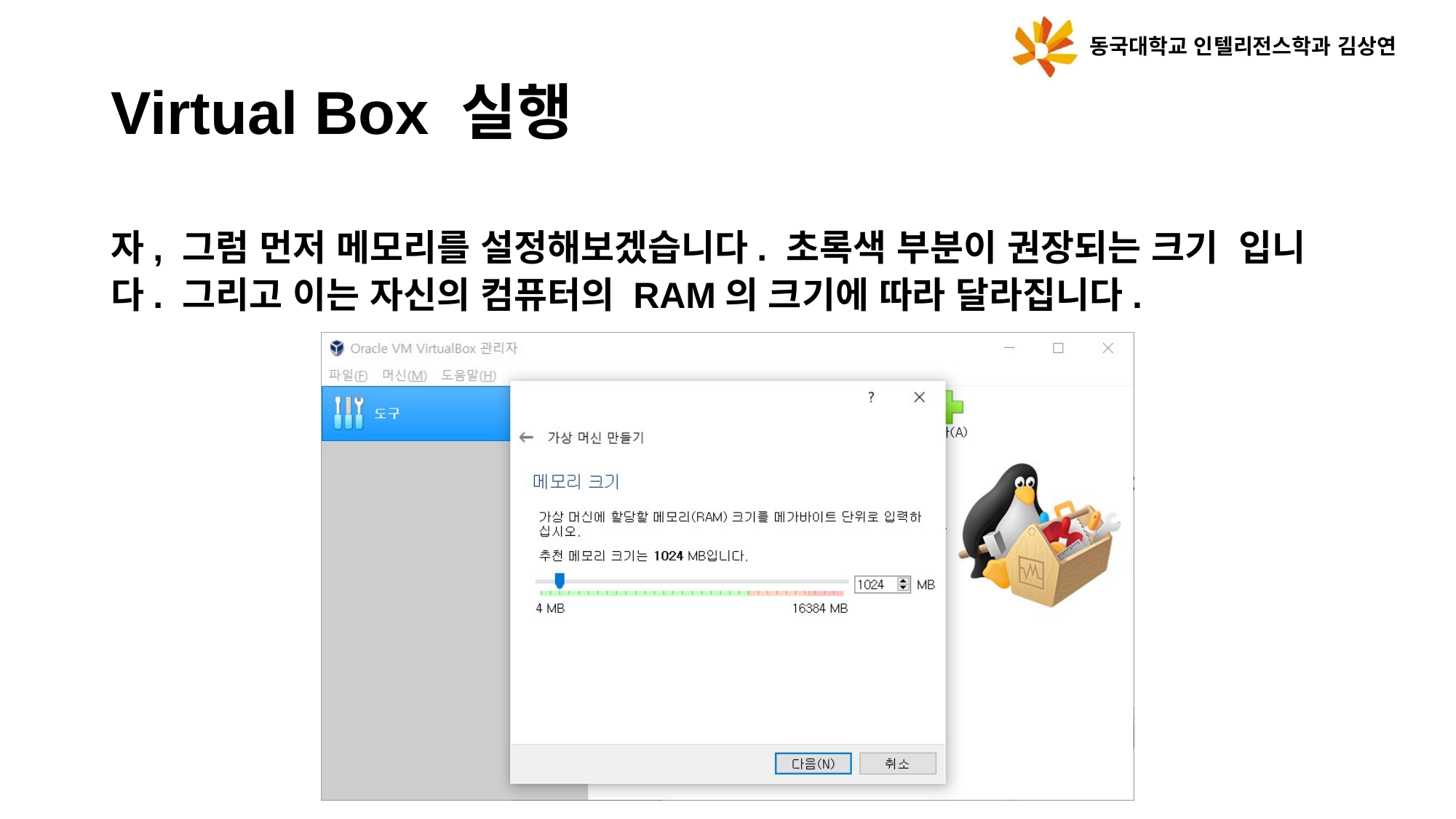

동국대학교 인텔리전스학과 김상연
Virtual Box 실행
자, 그럼 먼저 메모리를 설정해보겠습니다. 초록색 부분이 권장되는 크기  입니다. 그리고 이는 자신의 컴퓨터의 RAM의 크기에 따라 달라집니다.